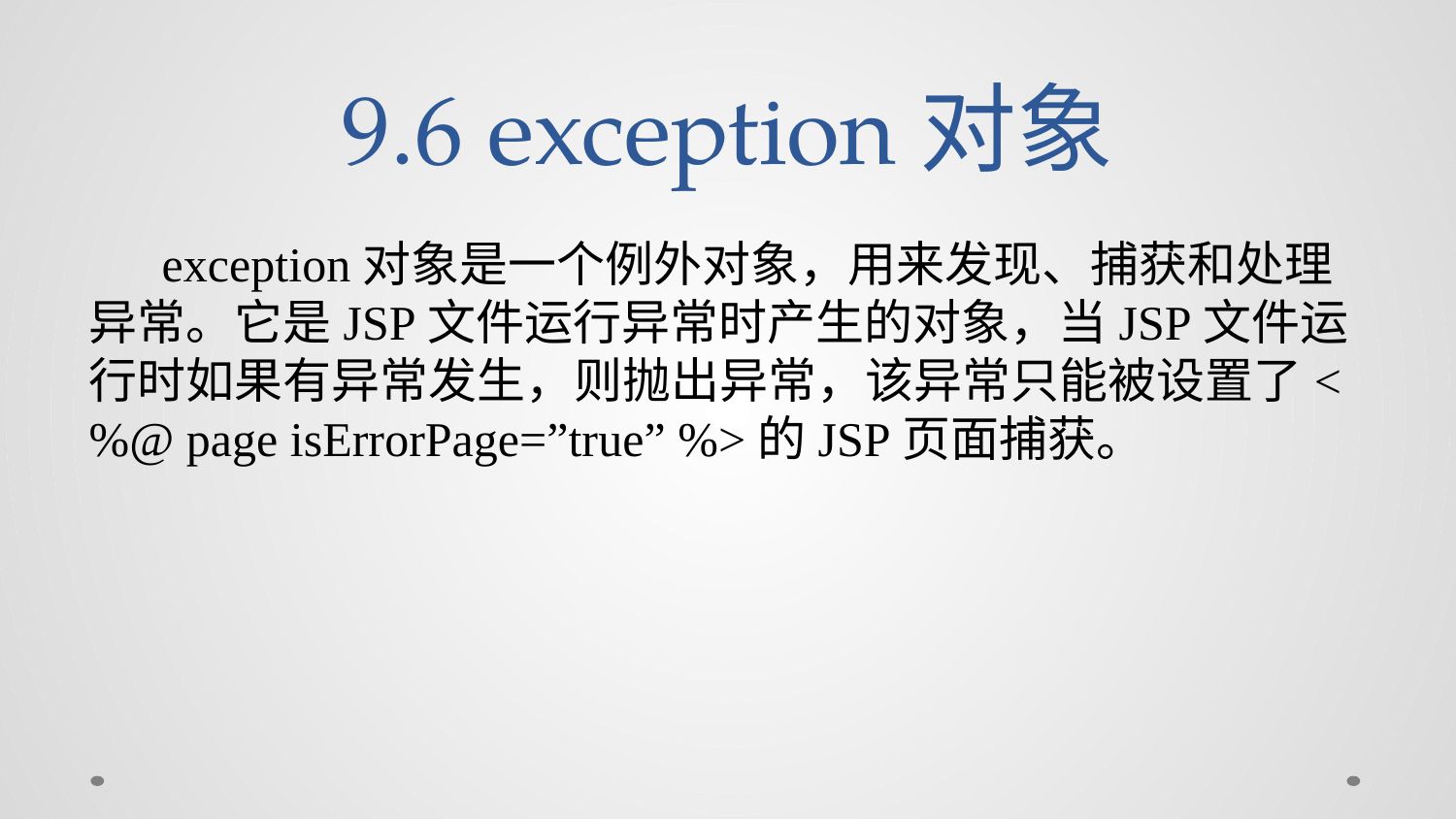

# 9.6 exception对象
exception对象是一个例外对象，用来发现、捕获和处理异常。它是JSP文件运行异常时产生的对象，当JSP文件运行时如果有异常发生，则抛出异常，该异常只能被设置了<%@ page isErrorPage=”true” %>的JSP页面捕获。